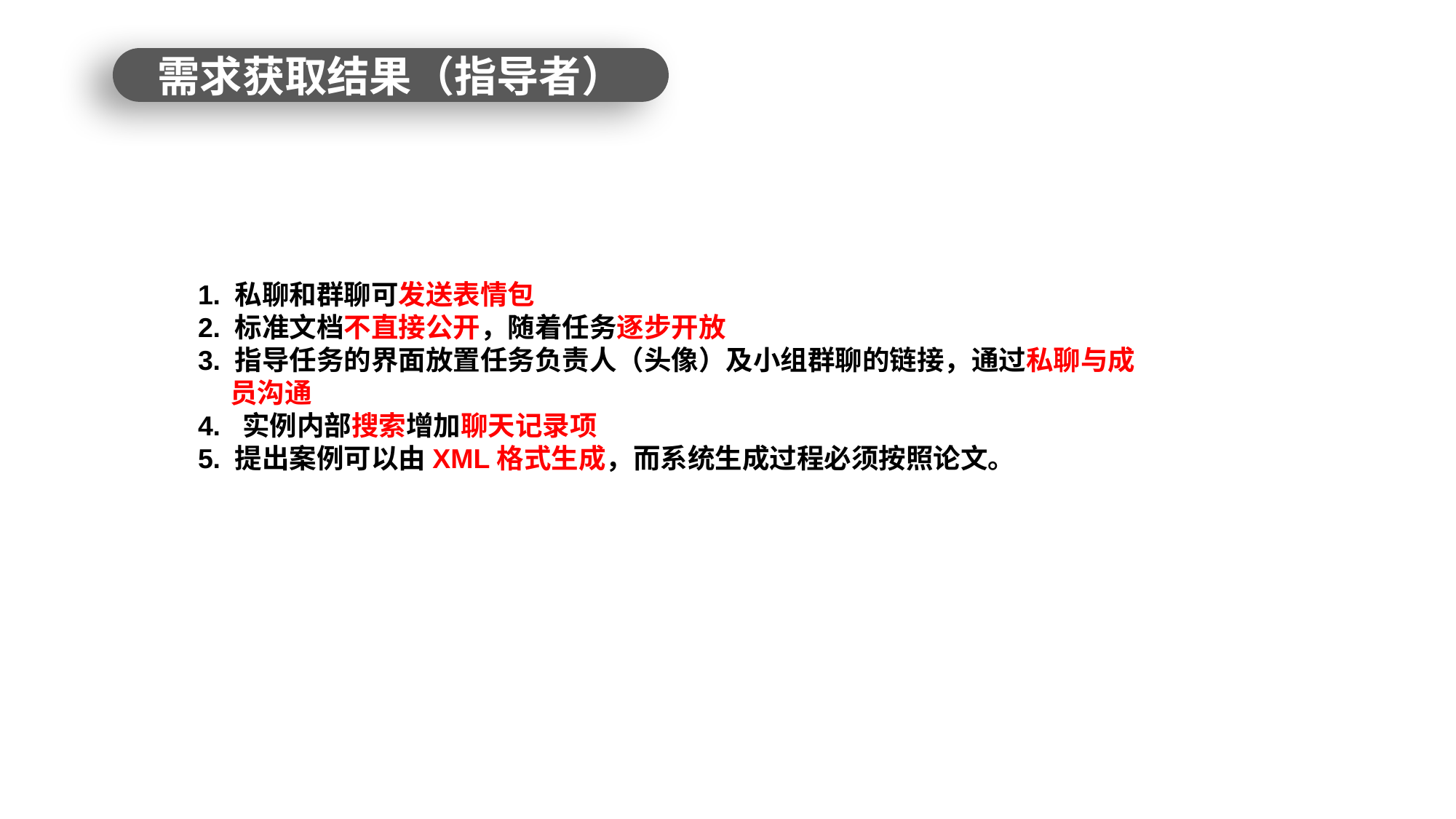

需求获取结果（指导者）
1. 私聊和群聊可发送表情包
2. 标准文档不直接公开，随着任务逐步开放
3. 指导任务的界面放置任务负责人（头像）及小组群聊的链接，通过私聊与成员沟通
4.  实例内部搜索增加聊天记录项
5. 提出案例可以由XML格式生成，而系统生成过程必须按照论文。